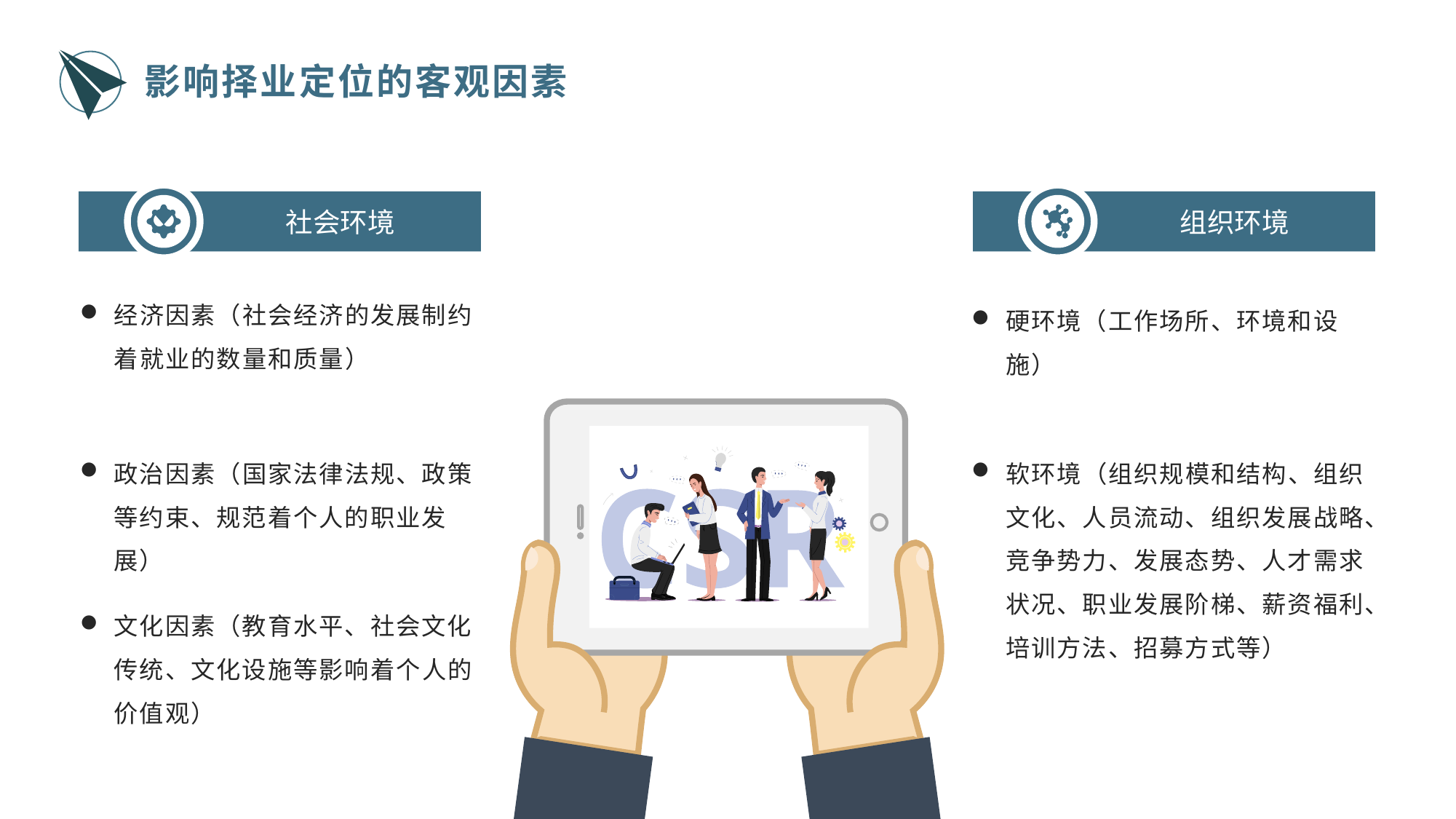

影响择业定位的客观因素

社会环境

组织环境
经济因素（社会经济的发展制约着就业的数量和质量）
硬环境（工作场所、环境和设施）

政治因素（国家法律法规、政策等约束、规范着个人的职业发展）
软环境（组织规模和结构、组织文化、人员流动、组织发展战略、竞争势力、发展态势、人才需求状况、职业发展阶梯、薪资福利、培训方法、招募方式等）

文化因素（教育水平、社会文化传统、文化设施等影响着个人的价值观）